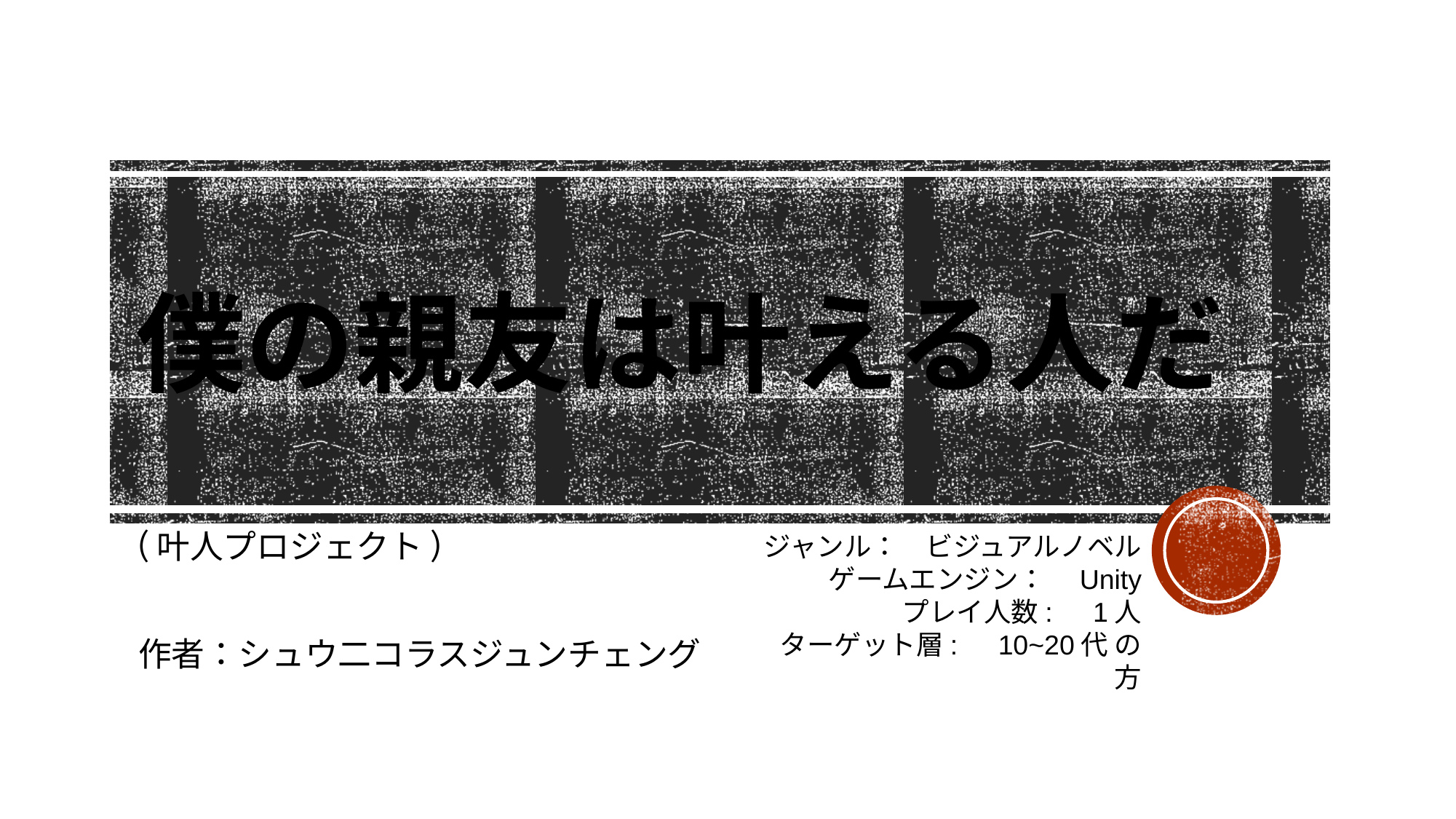

# 僕の親友は叶える人だ
(叶人プロジェクト)

作者：シュウ二コラスジュンチェング
ジャンル：　ビジュアルノベル
ゲームエンジン：　Unity
プレイ人数:　1人
ターゲット層:　10~20代 の方